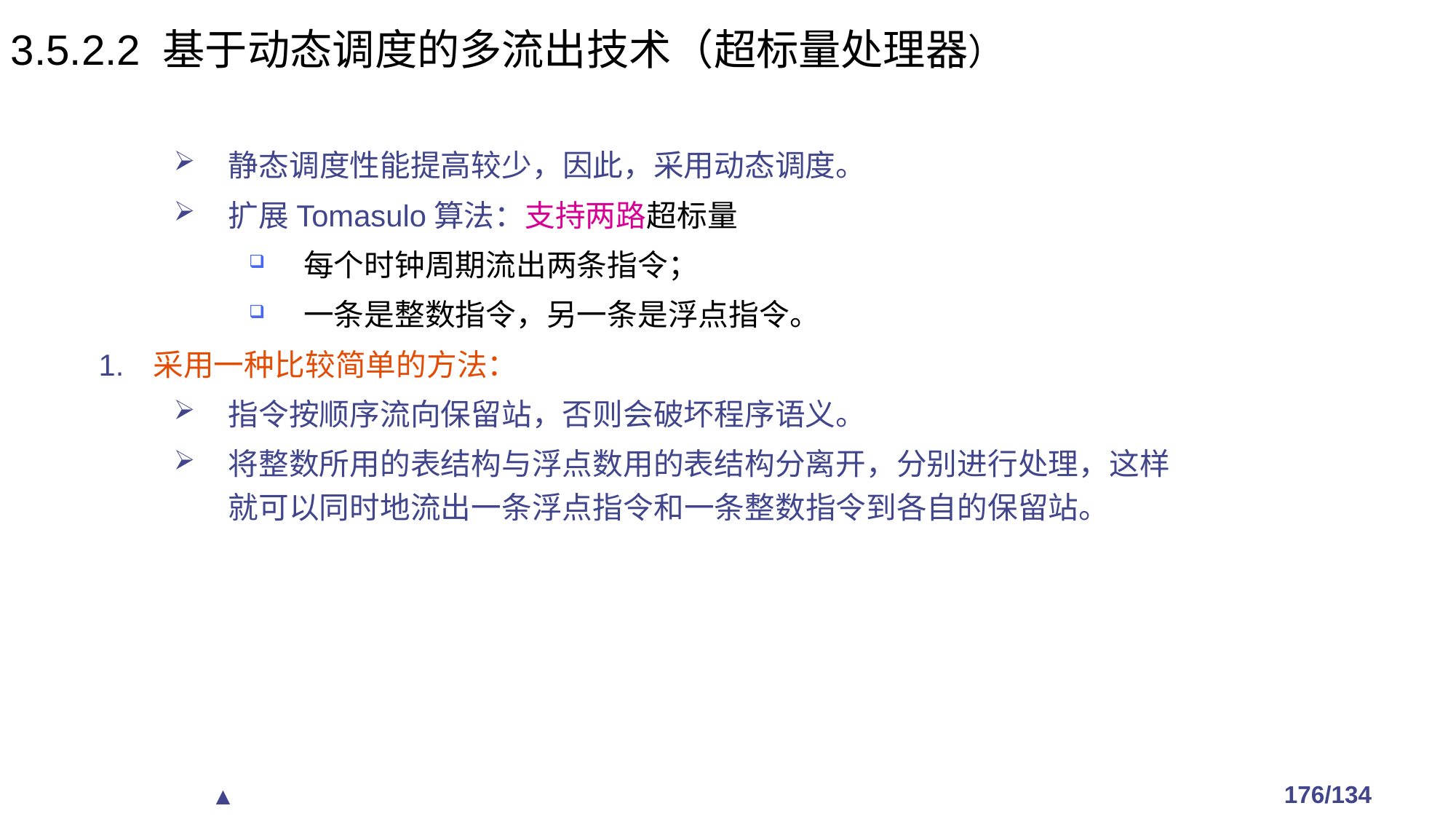

3.5.2.2 基于动态调度的多流出技术（超标量处理器）
静态调度性能提高较少，因此，采用动态调度。
扩展Tomasulo算法：支持两路超标量
每个时钟周期流出两条指令；
一条是整数指令，另一条是浮点指令。
采用一种比较简单的方法：
指令按顺序流向保留站，否则会破坏程序语义。
将整数所用的表结构与浮点数用的表结构分离开，分别进行处理，这样就可以同时地流出一条浮点指令和一条整数指令到各自的保留站。